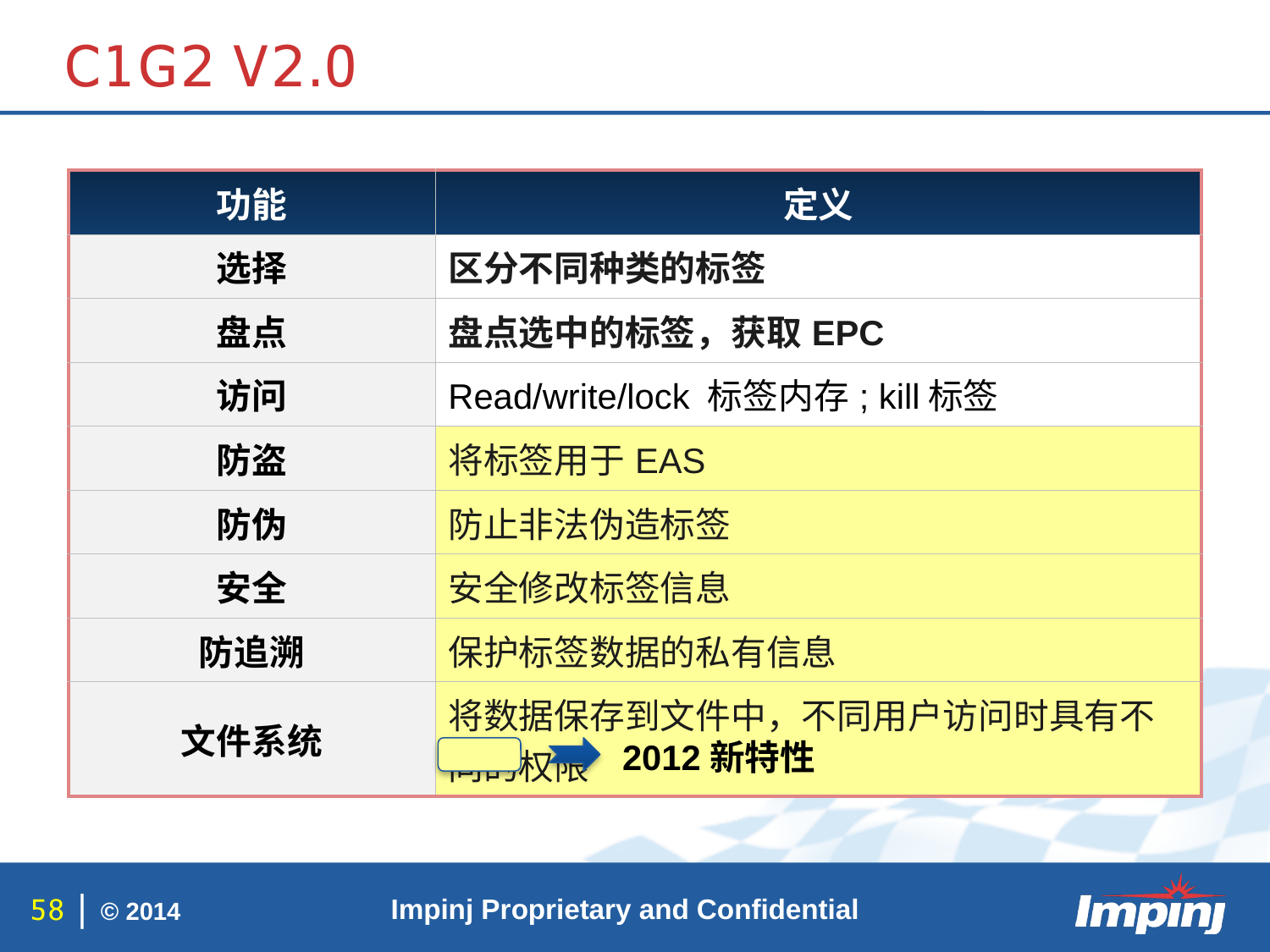

# C1G2 V2.0
| 功能 | 定义 |
| --- | --- |
| 选择 | 区分不同种类的标签 |
| 盘点 | 盘点选中的标签，获取EPC |
| 访问 | Read/write/lock 标签内存; kill标签 |
| 防盗 | 将标签用于EAS |
| 防伪 | 防止非法伪造标签 |
| 安全 | 安全修改标签信息 |
| 防追溯 | 保护标签数据的私有信息 |
| 文件系统 | 将数据保存到文件中，不同用户访问时具有不同的权限 |
2012新特性